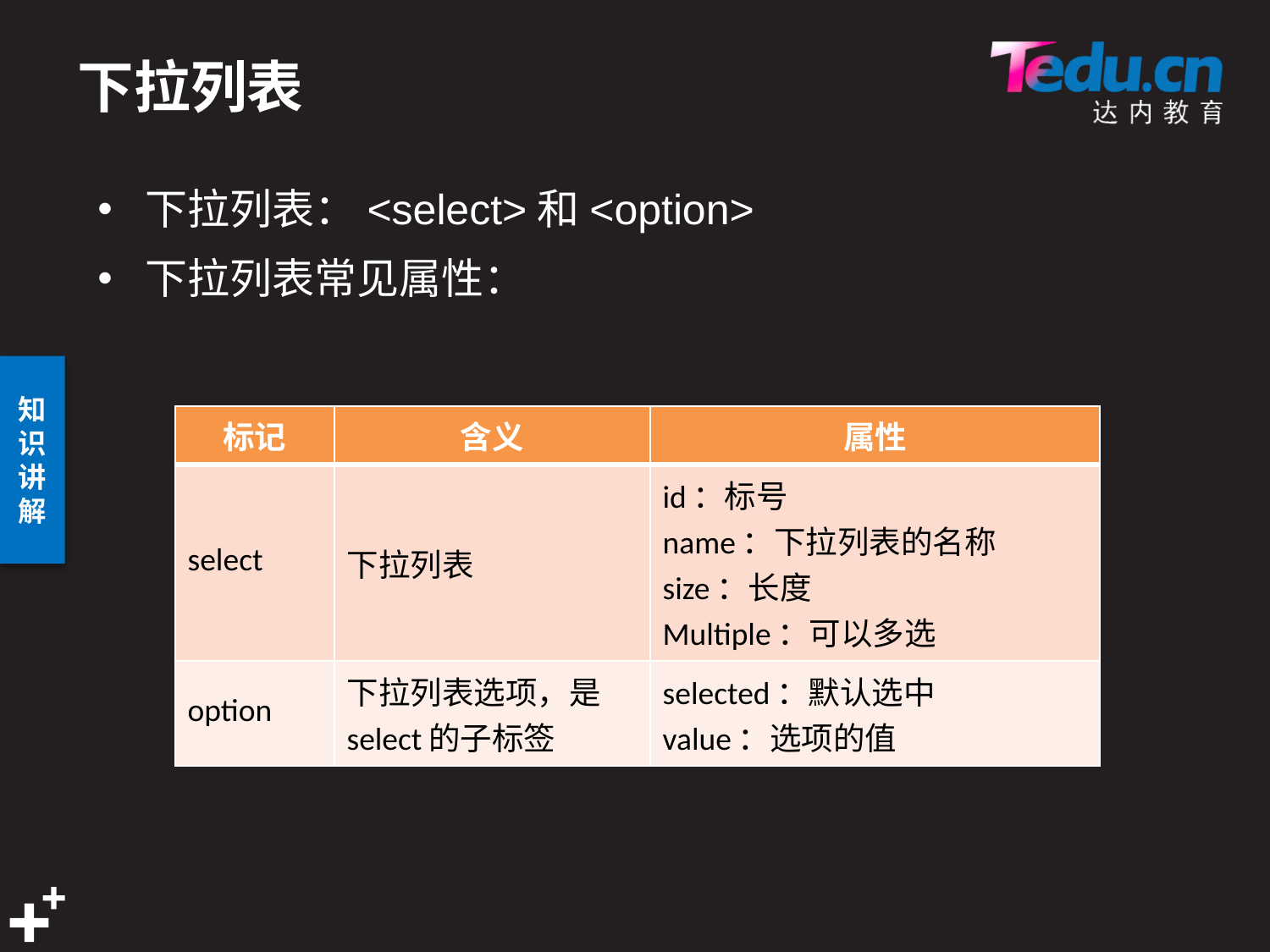

# 下拉列表
下拉列表：<select>和<option>
下拉列表常见属性：

| 标记 | 含义 | 属性 |
| --- | --- | --- |
| select | 下拉列表 | id：标号 name：下拉列表的名称 size：长度 Multiple：可以多选 |
| option | 下拉列表选项，是select的子标签 | selected：默认选中 value：选项的值 |